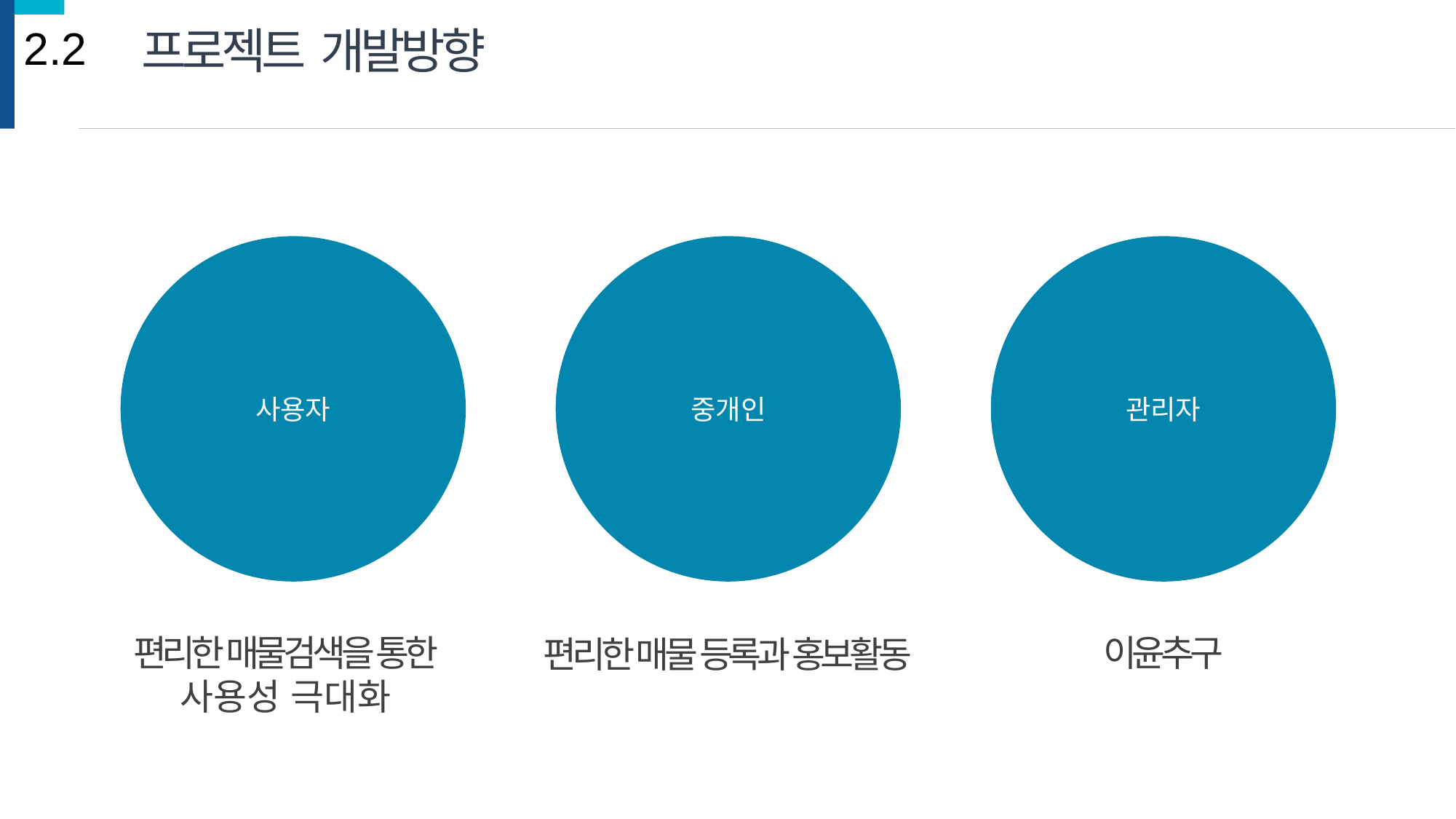

2.2
프로젝트  개발방향
사용자
중개인
관리자
편리한 매물검색을 통한
사용성 극대화
이윤추구
편리한 매물 등록과 홍보활동